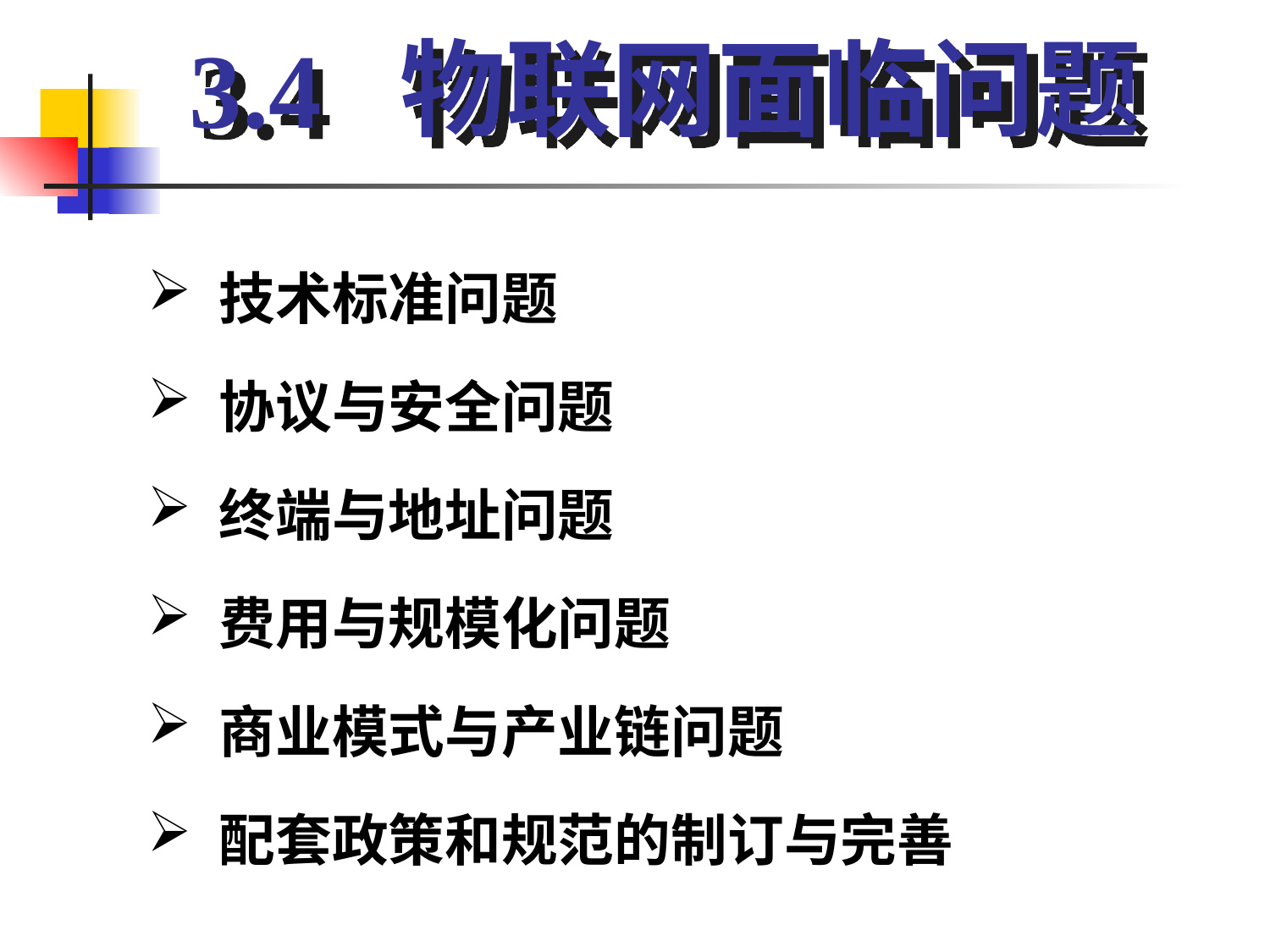

3.4  物联网面临问题
 技术标准问题
 协议与安全问题
 终端与地址问题
 费用与规模化问题
 商业模式与产业链问题
 配套政策和规范的制订与完善